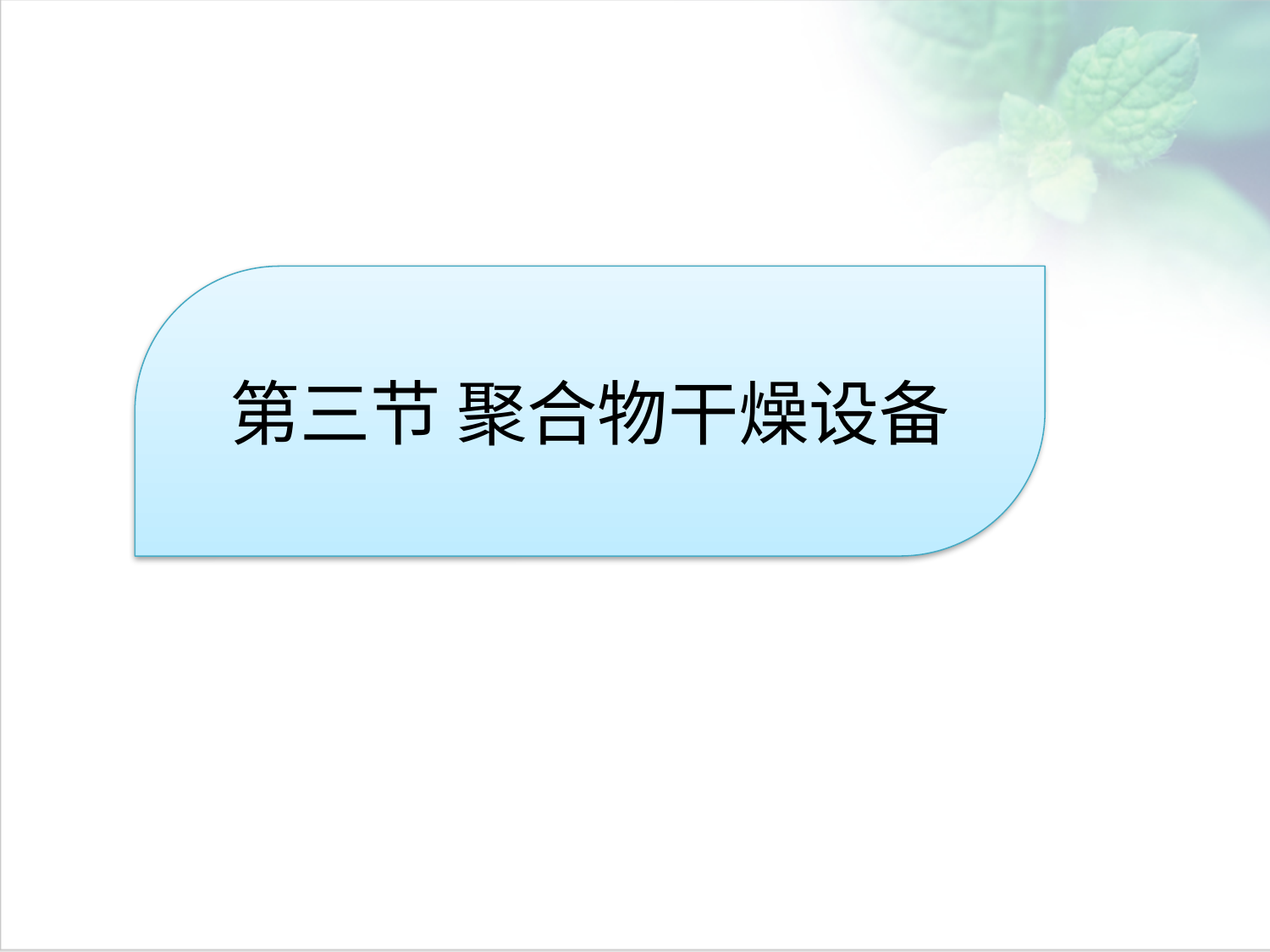

第三节 聚合物干燥设备
点击添加文本
点击添加文本
点击添加文本
点击添加文本